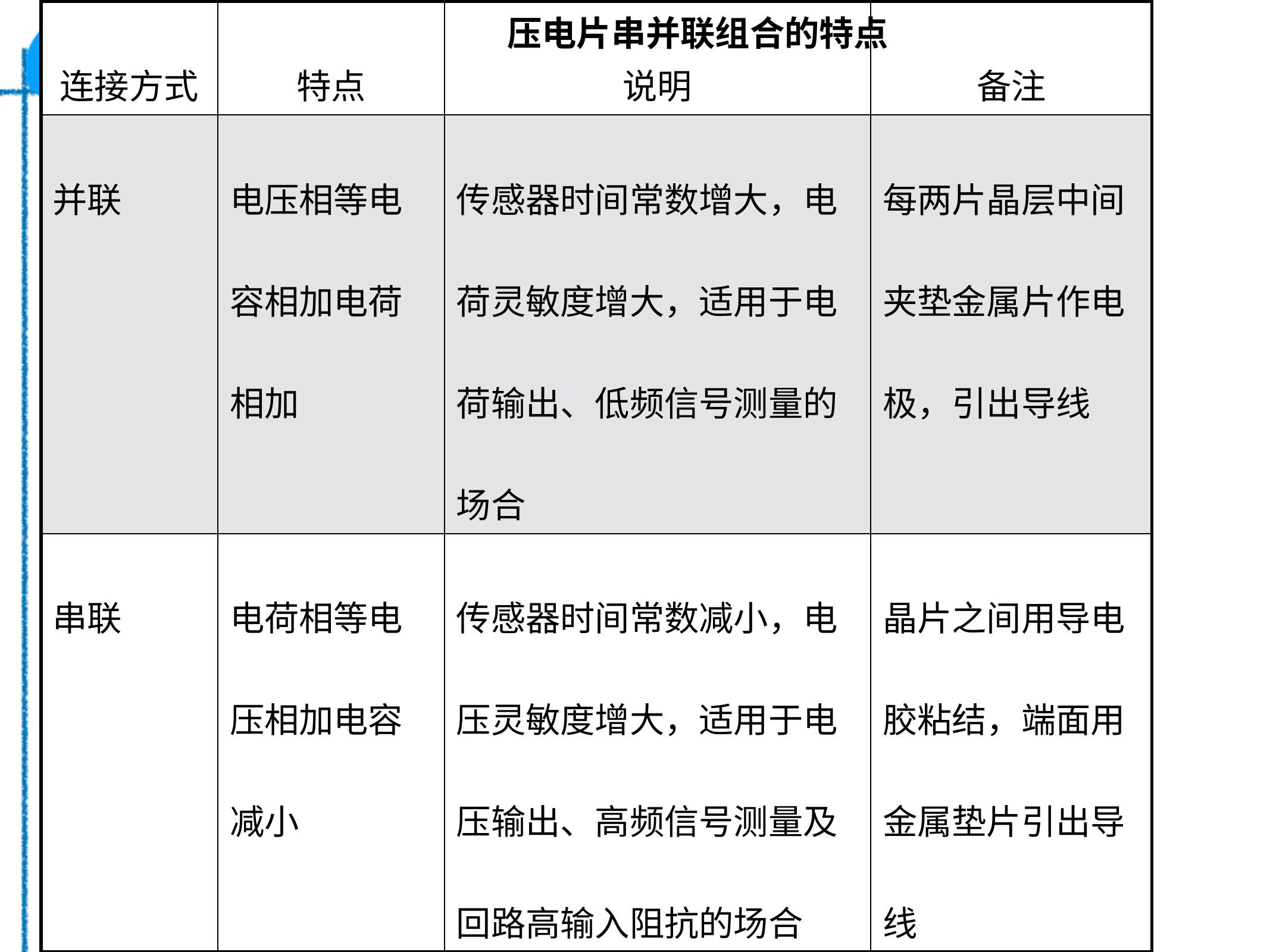

压电片串并联组合的特点
| 连接方式 | 特点 | 说明 | 备注 |
| --- | --- | --- | --- |
| 并联 | 电压相等电容相加电荷相加 | 传感器时间常数增大，电荷灵敏度增大，适用于电荷输出、低频信号测量的场合 | 每两片晶层中间夹垫金属片作电极，引出导线 |
| 串联 | 电荷相等电压相加电容减小 | 传感器时间常数减小，电压灵敏度增大，适用于电压输出、高频信号测量及回路高输入阻抗的场合 | 晶片之间用导电胶粘结，端面用金属垫片引出导线 |